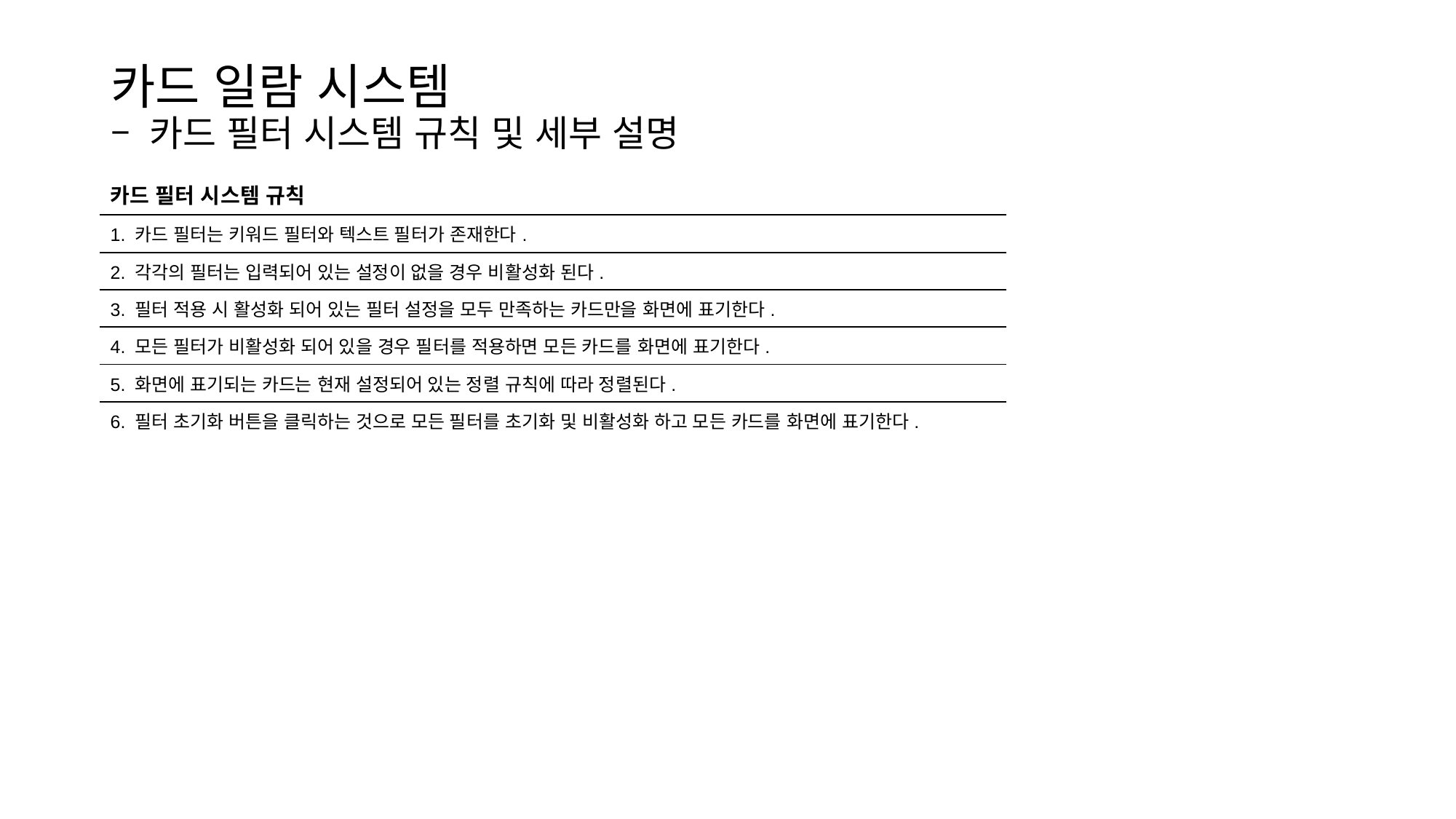

카드 일람 시스템
– 카드 필터 시스템 규칙 및 세부 설명
| 카드 필터 시스템 규칙 |
| --- |
| 1. 카드 필터는 키워드 필터와 텍스트 필터가 존재한다. |
| 2. 각각의 필터는 입력되어 있는 설정이 없을 경우 비활성화 된다. |
| 3. 필터 적용 시 활성화 되어 있는 필터 설정을 모두 만족하는 카드만을 화면에 표기한다. |
| 4. 모든 필터가 비활성화 되어 있을 경우 필터를 적용하면 모든 카드를 화면에 표기한다. |
| 5. 화면에 표기되는 카드는 현재 설정되어 있는 정렬 규칙에 따라 정렬된다. |
| 6. 필터 초기화 버튼을 클릭하는 것으로 모든 필터를 초기화 및 비활성화 하고 모든 카드를 화면에 표기한다. |